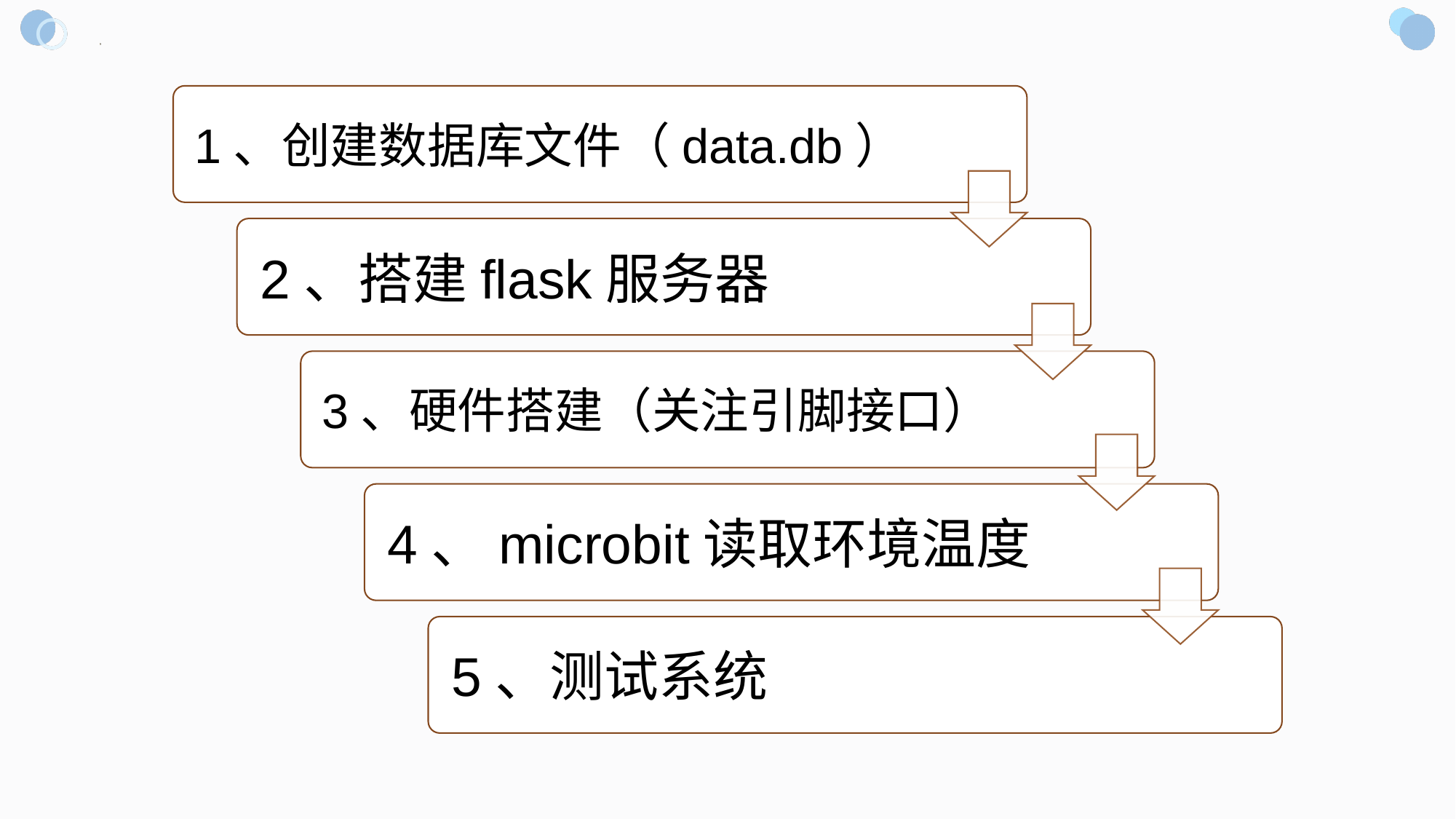

1、创建数据库文件（data.db）
2、搭建flask服务器
3、硬件搭建（关注引脚接口）
4、microbit读取环境温度
5、测试系统